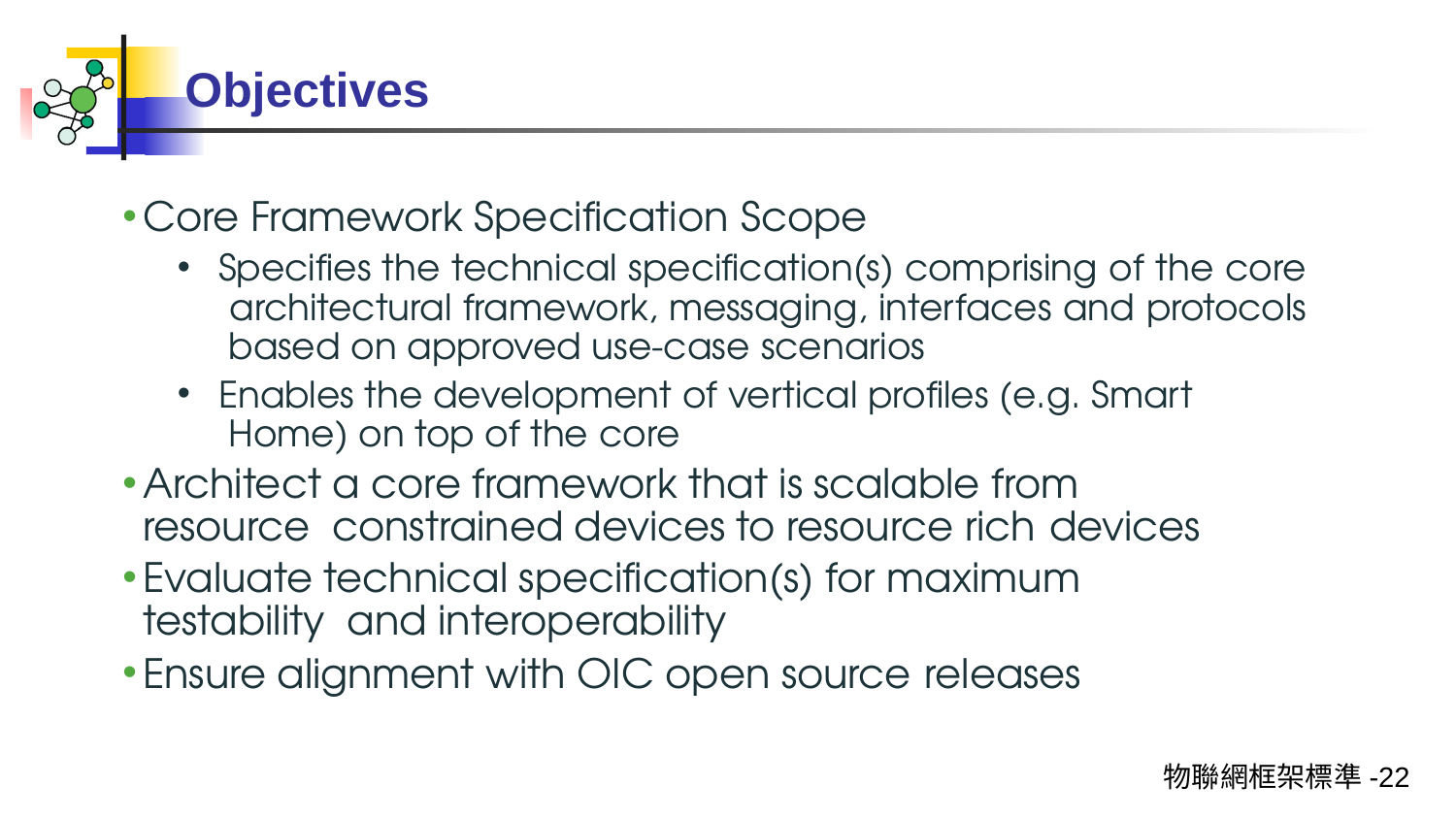

# Objectives

Core Framework Specification Scope
Specifies the technical specification(s) comprising of the core  architectural framework, messaging, interfaces and protocols  based on approved use-case scenarios
Enables the development of vertical profiles (e.g. Smart  Home) on top of the core
Architect a core framework that is scalable from resource  constrained devices to resource rich devices
Evaluate technical specification(s) for maximum testability  and interoperability
Ensure alignment with OIC open source releases
物聯網框架標準-22